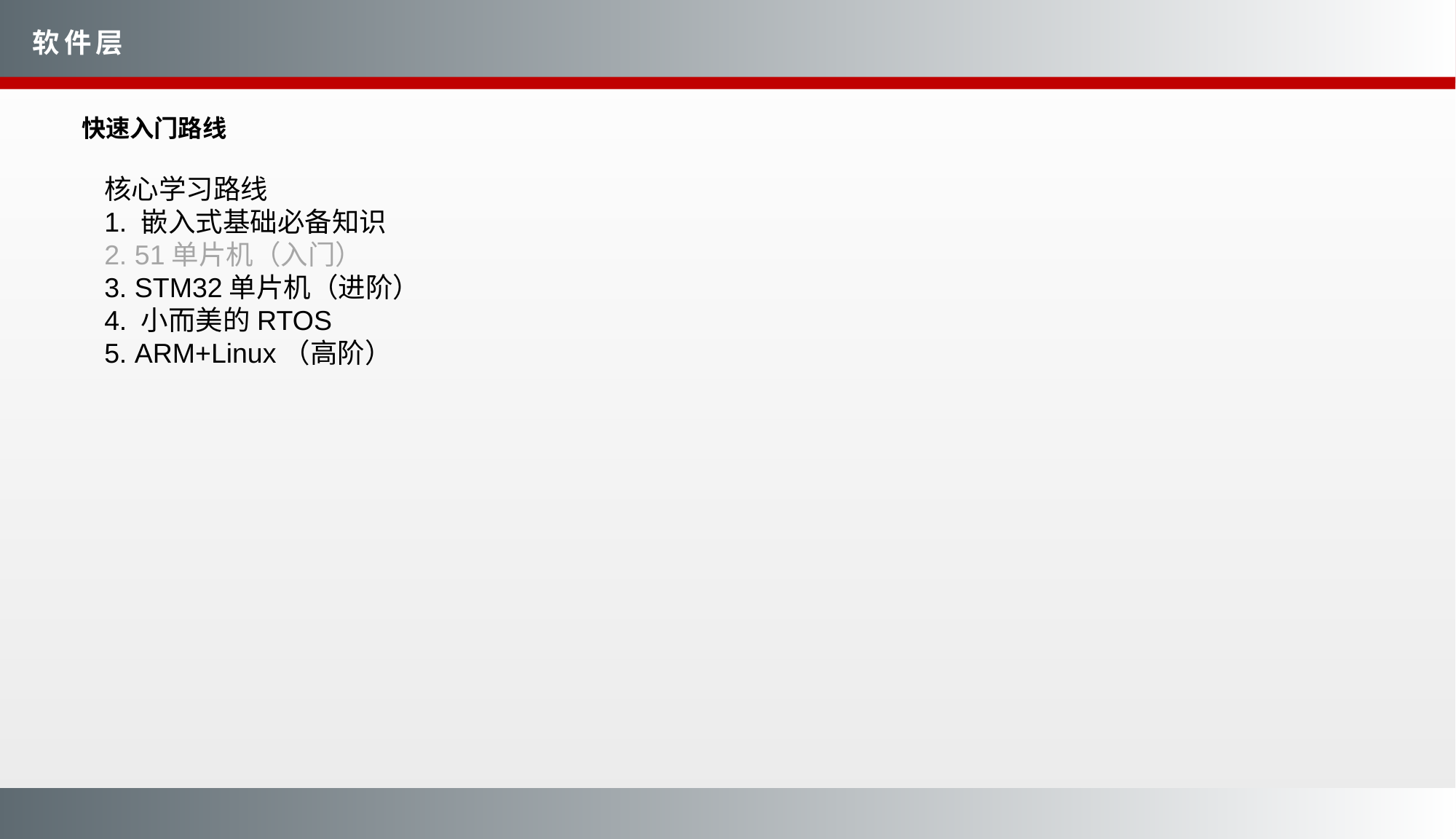

软件层
快速入门路线
核心学习路线
1. 嵌入式基础必备知识
2. 51单片机（入门）
3. STM32单片机（进阶）
4. 小而美的RTOS
5. ARM+Linux（高阶）